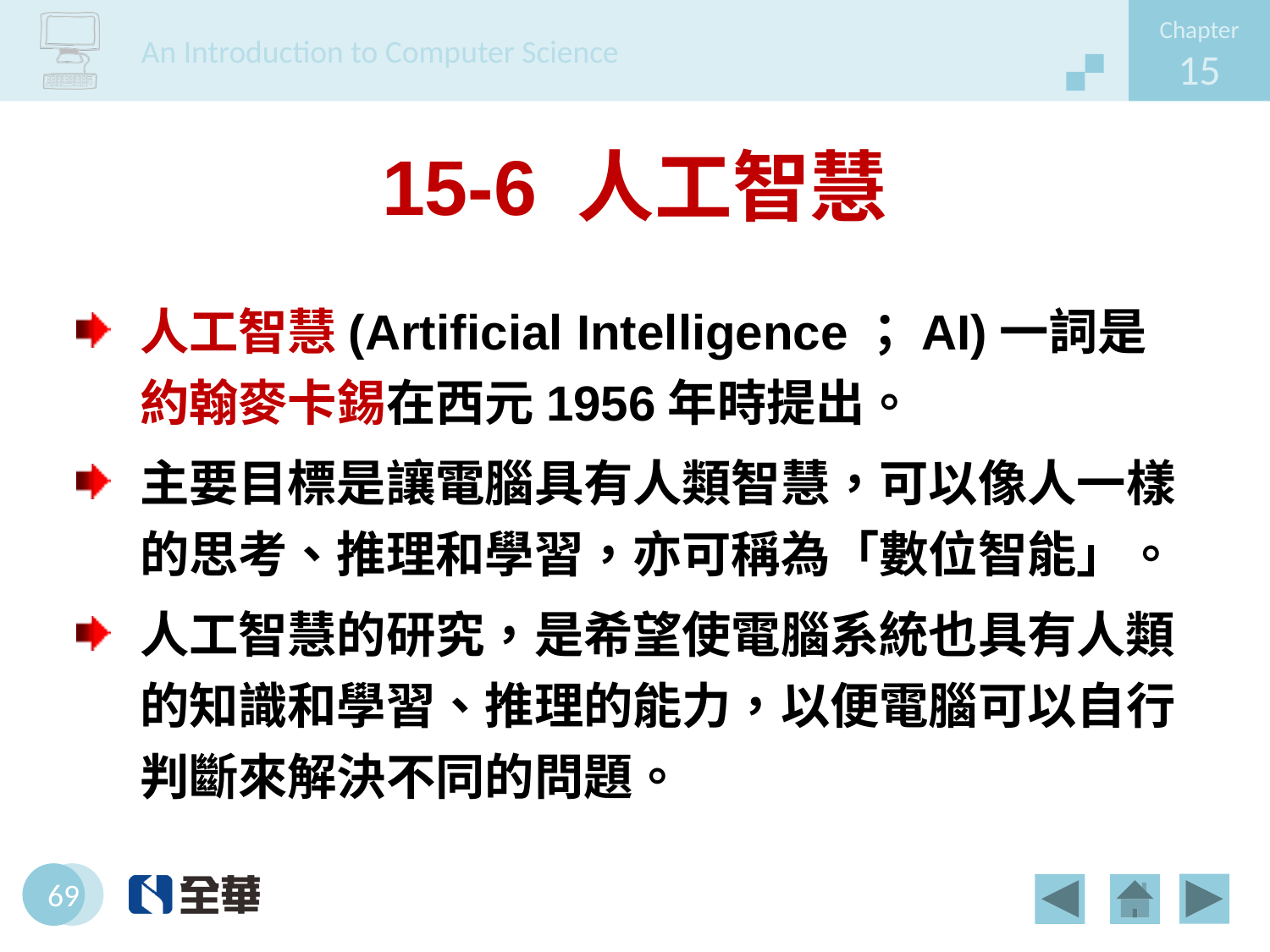

# 15-6 人工智慧
人工智慧(Artificial Intelligence；AI)一詞是約翰麥卡錫在西元1956年時提出。
主要目標是讓電腦具有人類智慧，可以像人一樣的思考、推理和學習，亦可稱為「數位智能」。
人工智慧的研究，是希望使電腦系統也具有人類的知識和學習、推理的能力，以便電腦可以自行判斷來解決不同的問題。